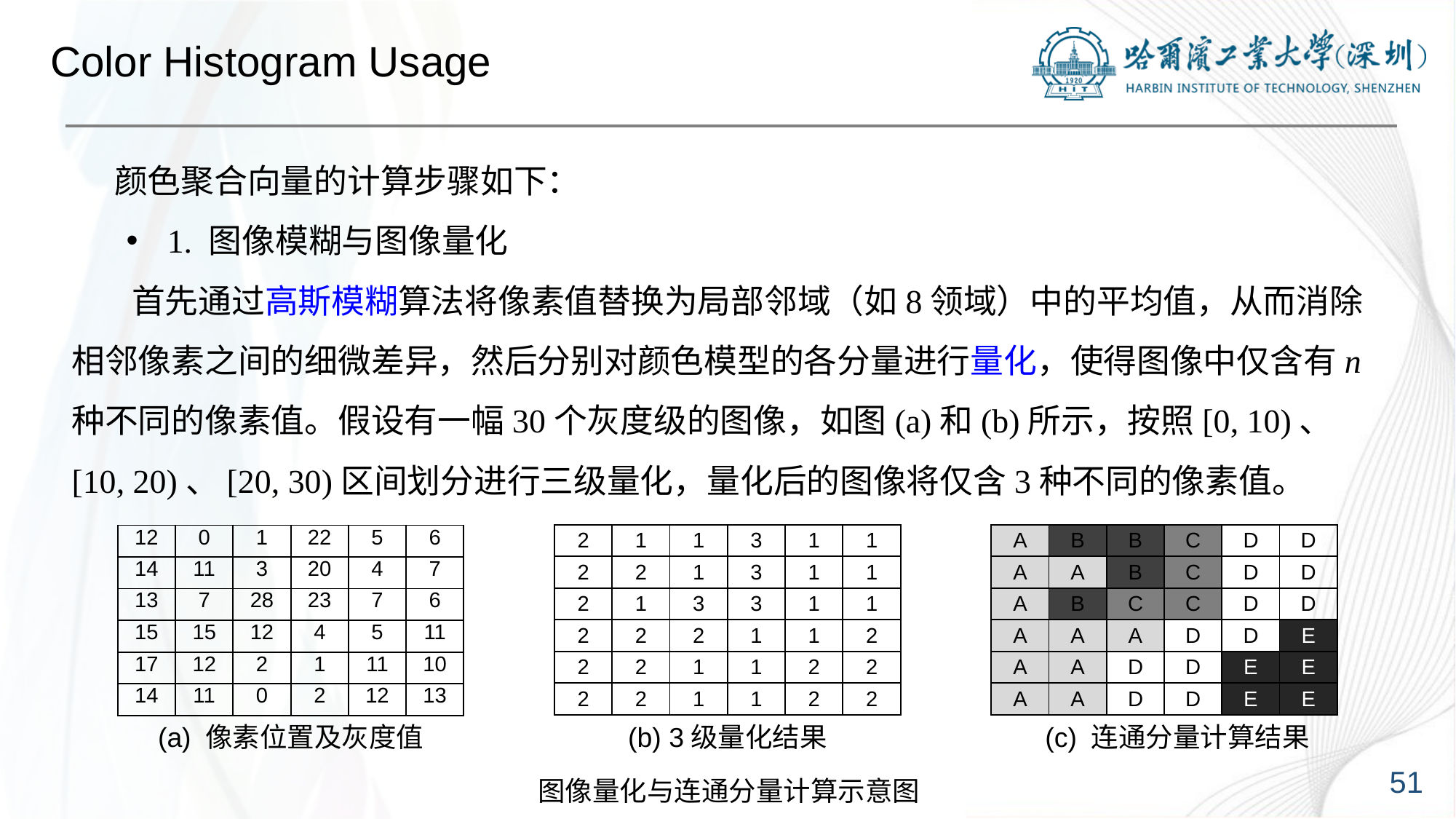

# Color Histogram Usage
颜色聚合向量的计算步骤如下：
1. 图像模糊与图像量化
       首先通过高斯模糊算法将像素值替换为局部邻域（如8领域）中的平均值，从而消除相邻像素之间的细微差异，然后分别对颜色模型的各分量进行量化，使得图像中仅含有n种不同的像素值。假设有一幅30个灰度级的图像，如图(a)和(b)所示，按照[0, 10)、[10, 20)、[20, 30)区间划分进行三级量化，量化后的图像将仅含3种不同的像素值。

| 2 | 1 | 1 | 3 | 1 | 1 |
| --- | --- | --- | --- | --- | --- |
| 2 | 2 | 1 | 3 | 1 | 1 |
| 2 | 1 | 3 | 3 | 1 | 1 |
| 2 | 2 | 2 | 1 | 1 | 2 |
| 2 | 2 | 1 | 1 | 2 | 2 |
| 2 | 2 | 1 | 1 | 2 | 2 |
| A | B | B | C | D | D |
| --- | --- | --- | --- | --- | --- |
| A | A | B | C | D | D |
| A | B | C | C | D | D |
| A | A | A | D | D | E |
| A | A | D | D | E | E |
| A | A | D | D | E | E |
| 12 | 0 | 1 | 22 | 5 | 6 |
| --- | --- | --- | --- | --- | --- |
| 14 | 11 | 3 | 20 | 4 | 7 |
| 13 | 7 | 28 | 23 | 7 | 6 |
| 15 | 15 | 12 | 4 | 5 | 11 |
| 17 | 12 | 2 | 1 | 11 | 10 |
| 14 | 11 | 0 | 2 | 12 | 13 |
(a) 像素位置及灰度值
(b) 3级量化结果
(c) 连通分量计算结果
51
图像量化与连通分量计算示意图